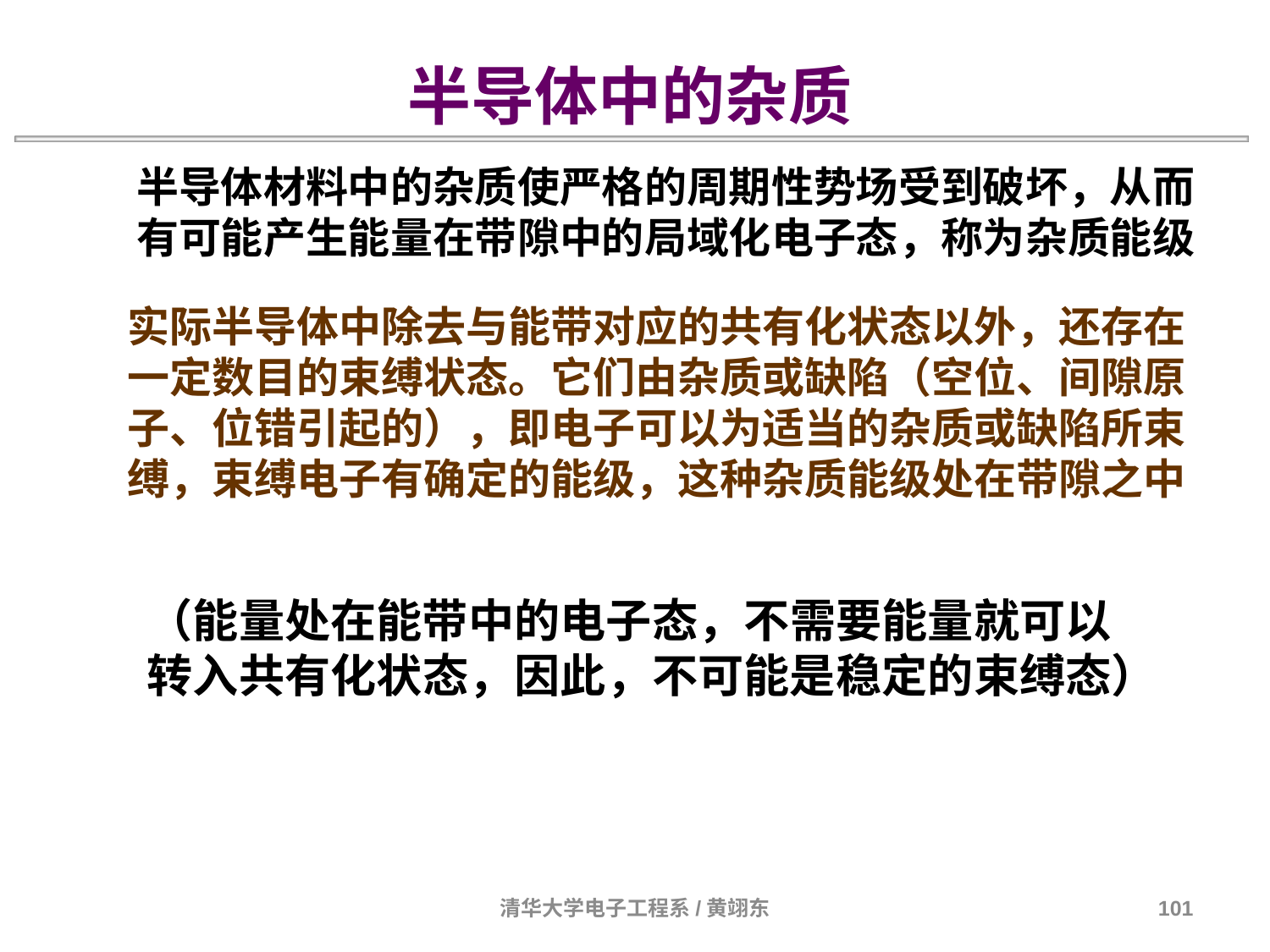

半导体中的杂质

半导体材料中的杂质使严格的周期性势场受到破坏，从而有可能产生能量在带隙中的局域化电子态，称为杂质能级
实际半导体中除去与能带对应的共有化状态以外，还存在一定数目的束缚状态。它们由杂质或缺陷（空位、间隙原子、位错引起的），即电子可以为适当的杂质或缺陷所束缚，束缚电子有确定的能级，这种杂质能级处在带隙之中
（能量处在能带中的电子态，不需要能量就可以
转入共有化状态，因此，不可能是稳定的束缚态）
清华大学电子工程系/黄翊东
101